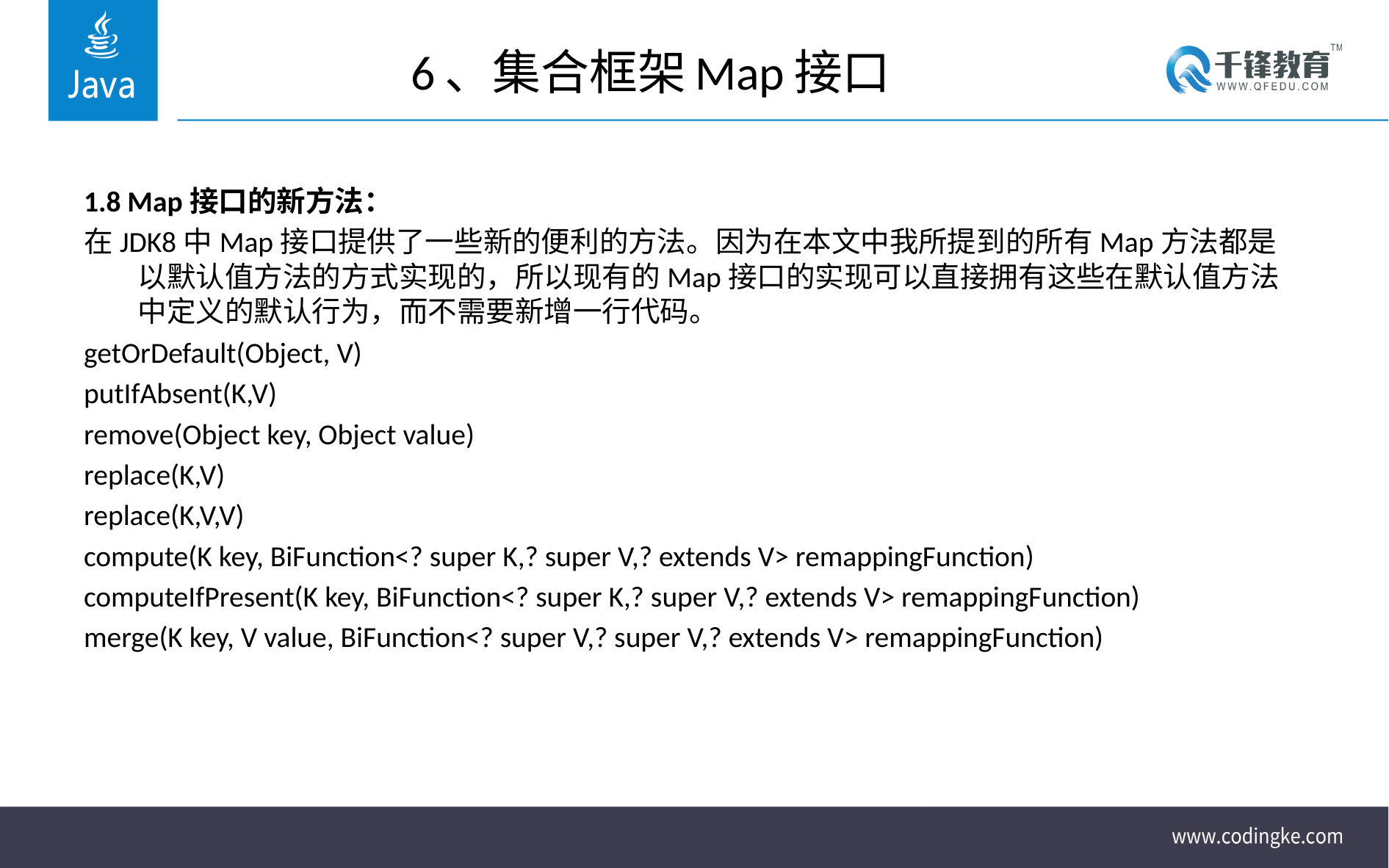

# 6、集合框架Map接口
1.8 Map接口的新方法：
在JDK8中Map接口提供了一些新的便利的方法。因为在本文中我所提到的所有Map方法都是以默认值方法的方式实现的，所以现有的Map接口的实现可以直接拥有这些在默认值方法中定义的默认行为，而不需要新增一行代码。
getOrDefault(Object, V)
putIfAbsent(K,V)
remove(Object key, Object value)
replace(K,V)
replace(K,V,V)
compute(K key, BiFunction<? super K,? super V,? extends V> remappingFunction)
computeIfPresent(K key, BiFunction<? super K,? super V,? extends V> remappingFunction)
merge(K key, V value, BiFunction<? super V,? super V,? extends V> remappingFunction)